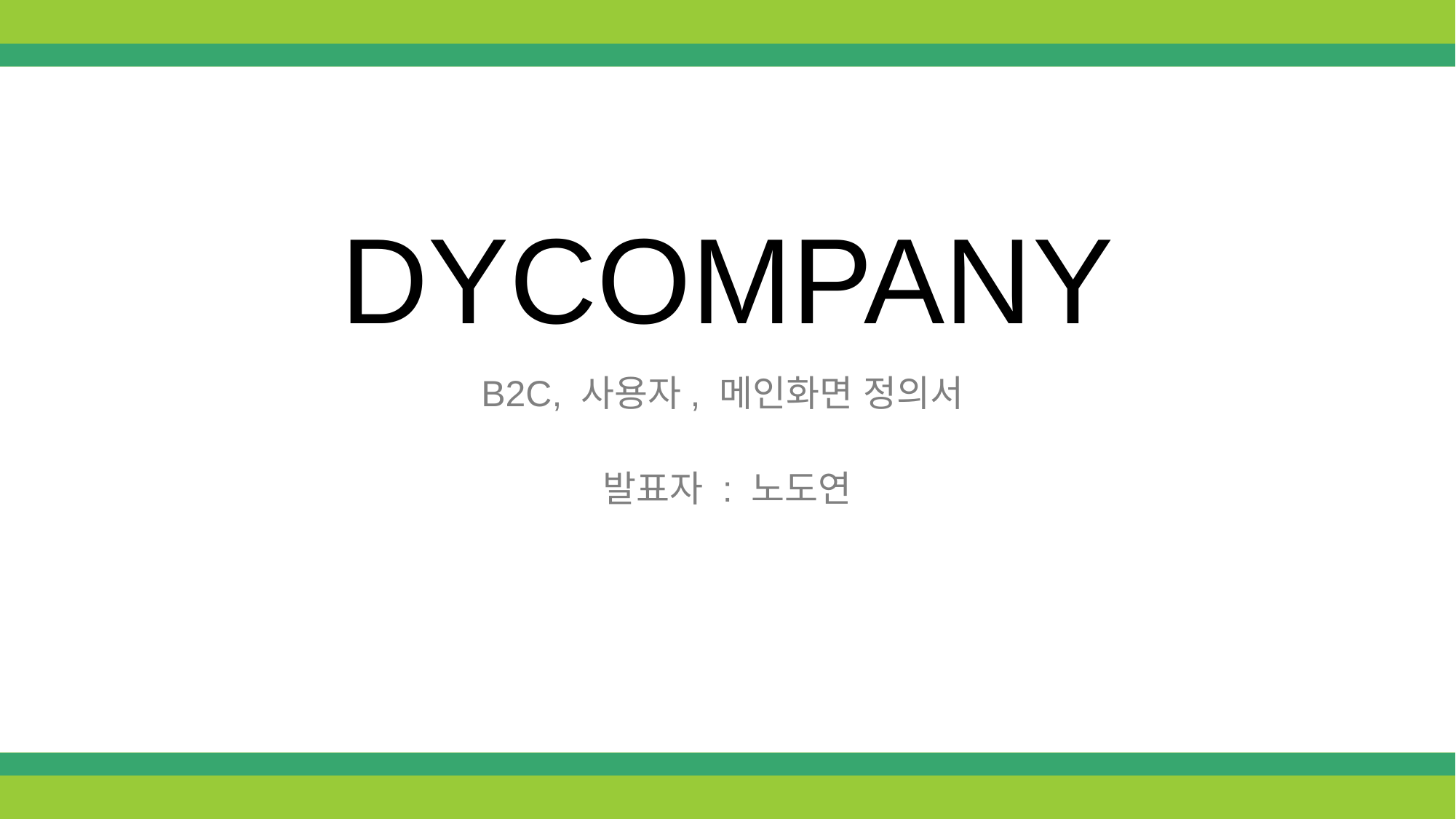

# DYCOMPANY
B2C, 사용자, 메인화면 정의서
발표자 : 노도연